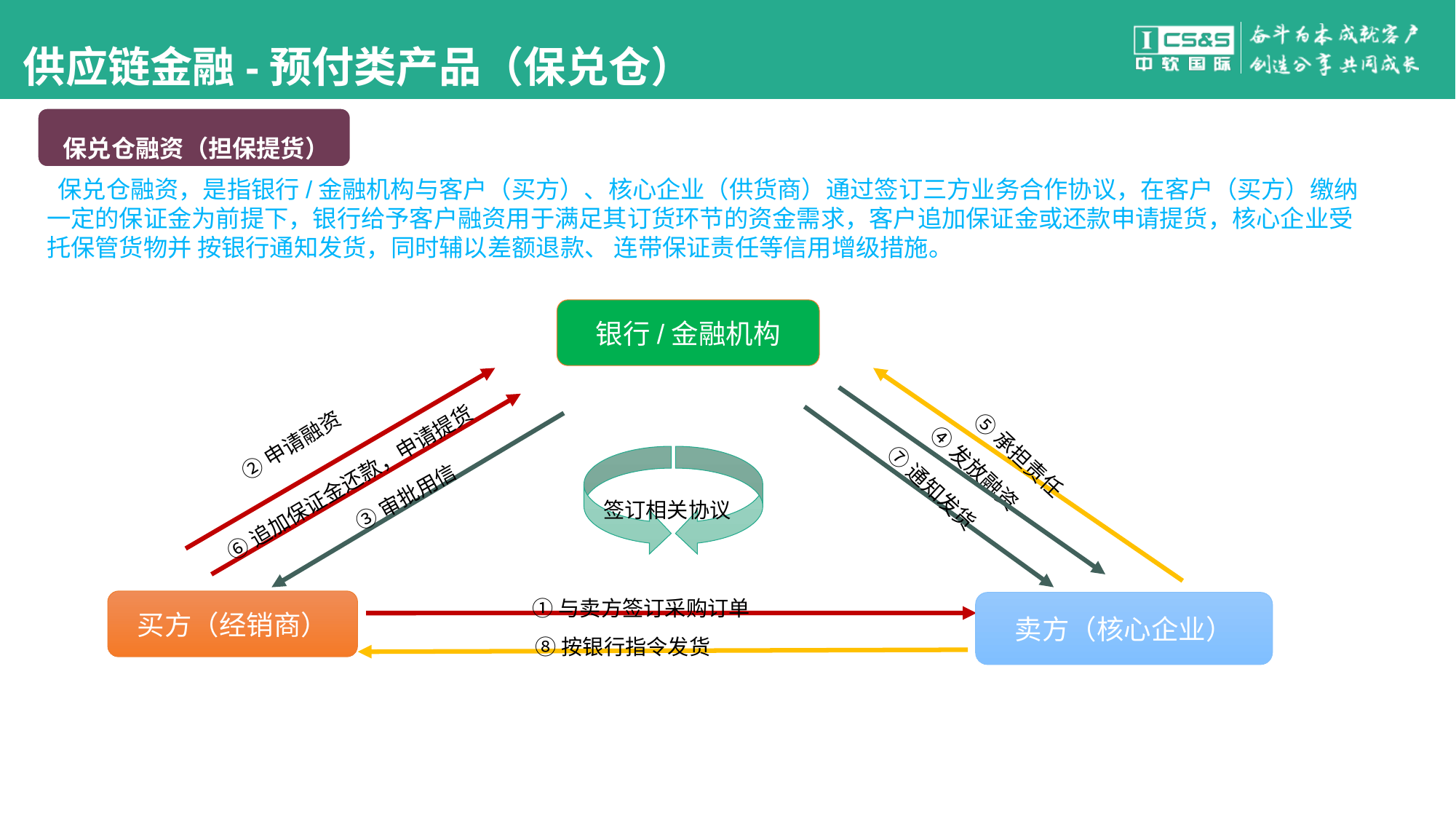

#
供应链金融-预付类产品（保兑仓）

保兑仓融资（担保提货）
 保兑仓融资，是指银行/金融机构与客户（买方）、核心企业（供货商）通过签订三方业务合作协议，在客户（买方）缴纳一定的保证金为前提下，银行给予客户融资用于满足其订货环节的资金需求，客户追加保证金或还款申请提货，核心企业受托保管货物并 按银行通知发货，同时辅以差额退款、 连带保证责任等信用增级措施。
银行/金融机构

②申请融资

⑤承担责任
④发放融资

⑥追加保证金还款，申请提货
⑦通知发货
③审批用信
签订相关协议
①与卖方签订采购订单
买方（经销商）
卖方（核心企业）
⑧按银行指令发货